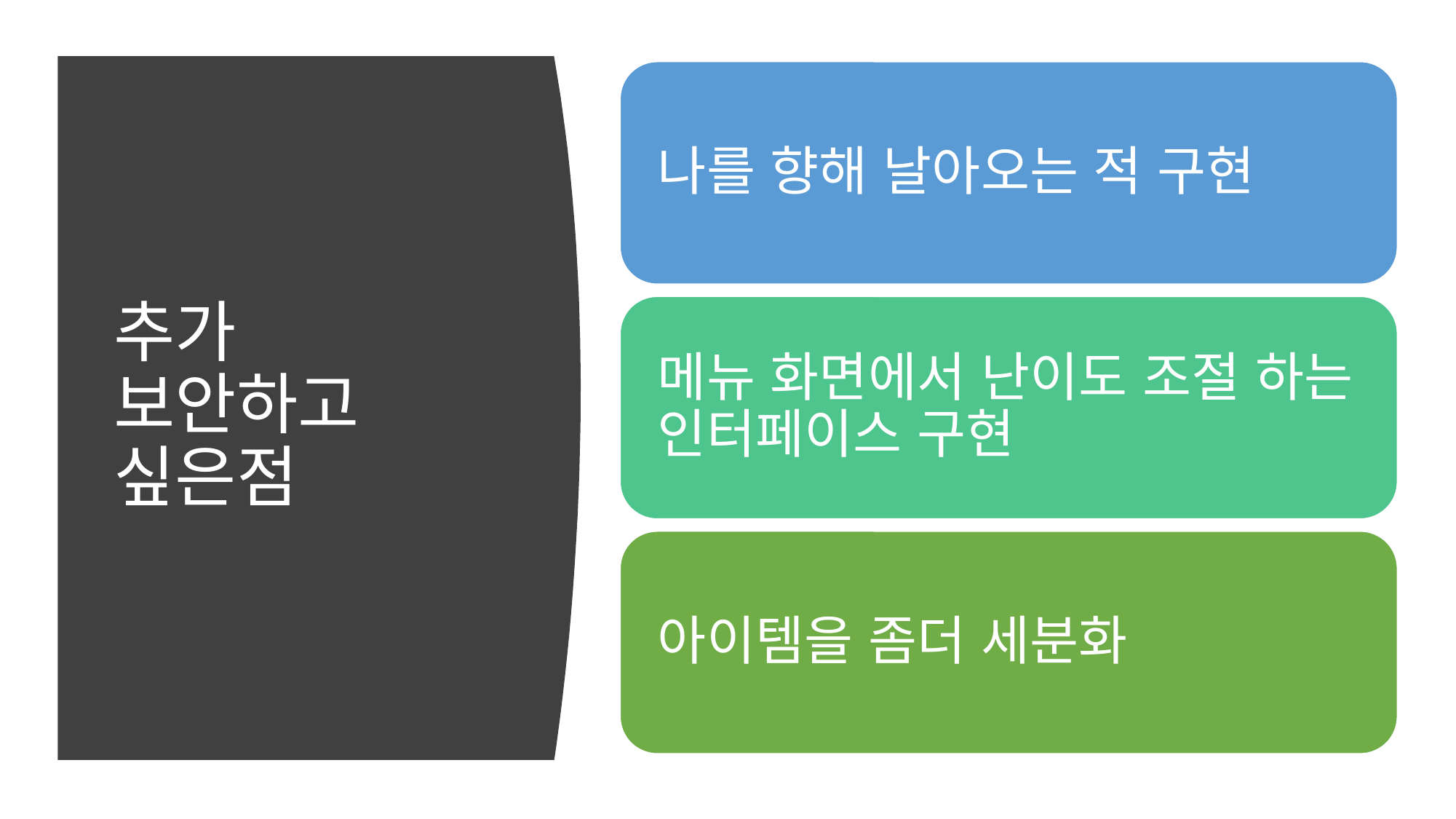

나를 향해 날아오는 적 구현
메뉴 화면에서 난이도 조절 하는 인터페이스 구현
아이템을 좀더 세분화

# 추가 보안하고 싶은점